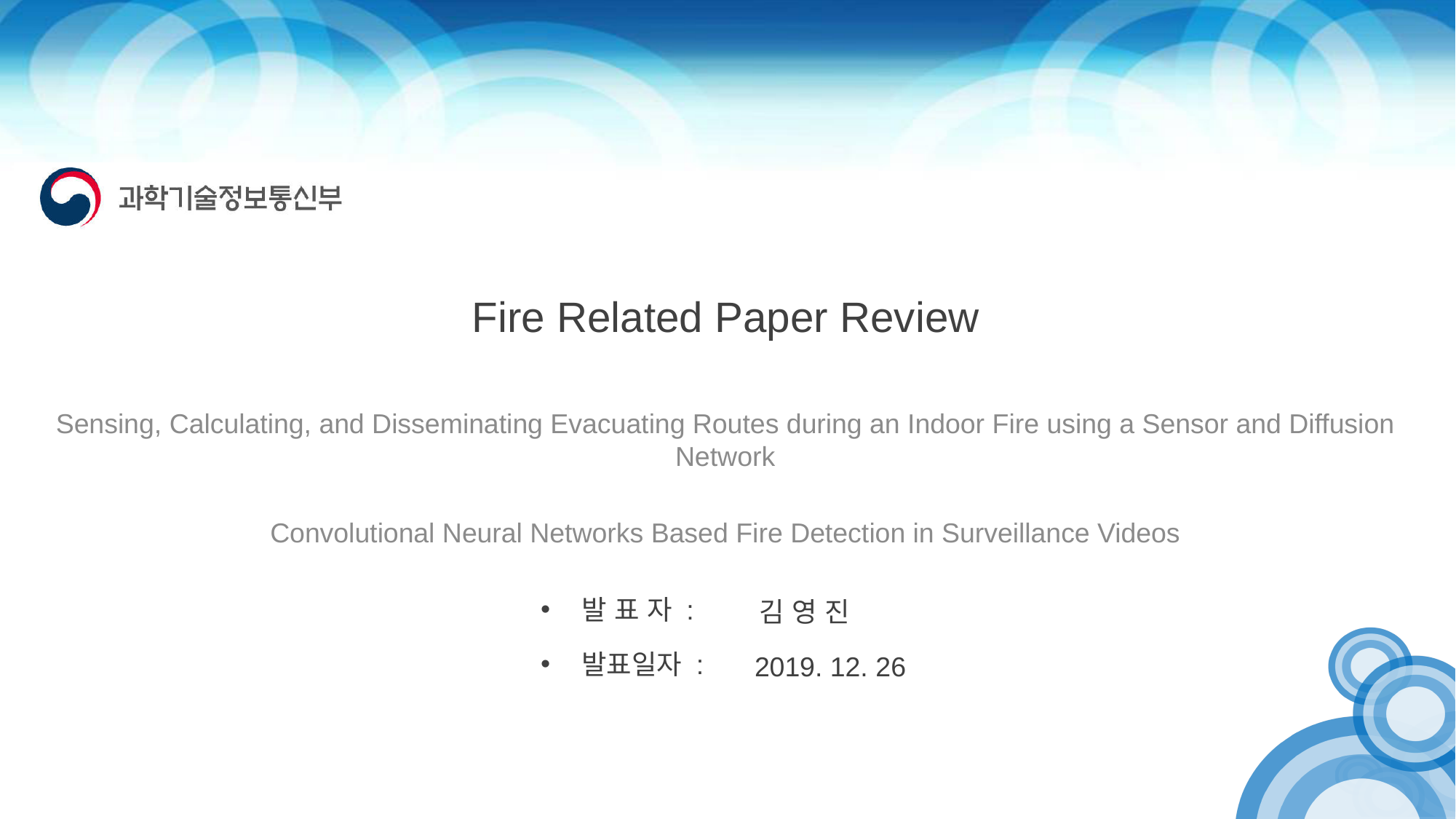

# Fire Related Paper Review
Sensing, Calculating, and Disseminating Evacuating Routes during an Indoor Fire using a Sensor and Diffusion Network

Convolutional Neural Networks Based Fire Detection in Surveillance Videos
발 표 자 :
발표일자 :
 김 영 진
 2019. 12. 26